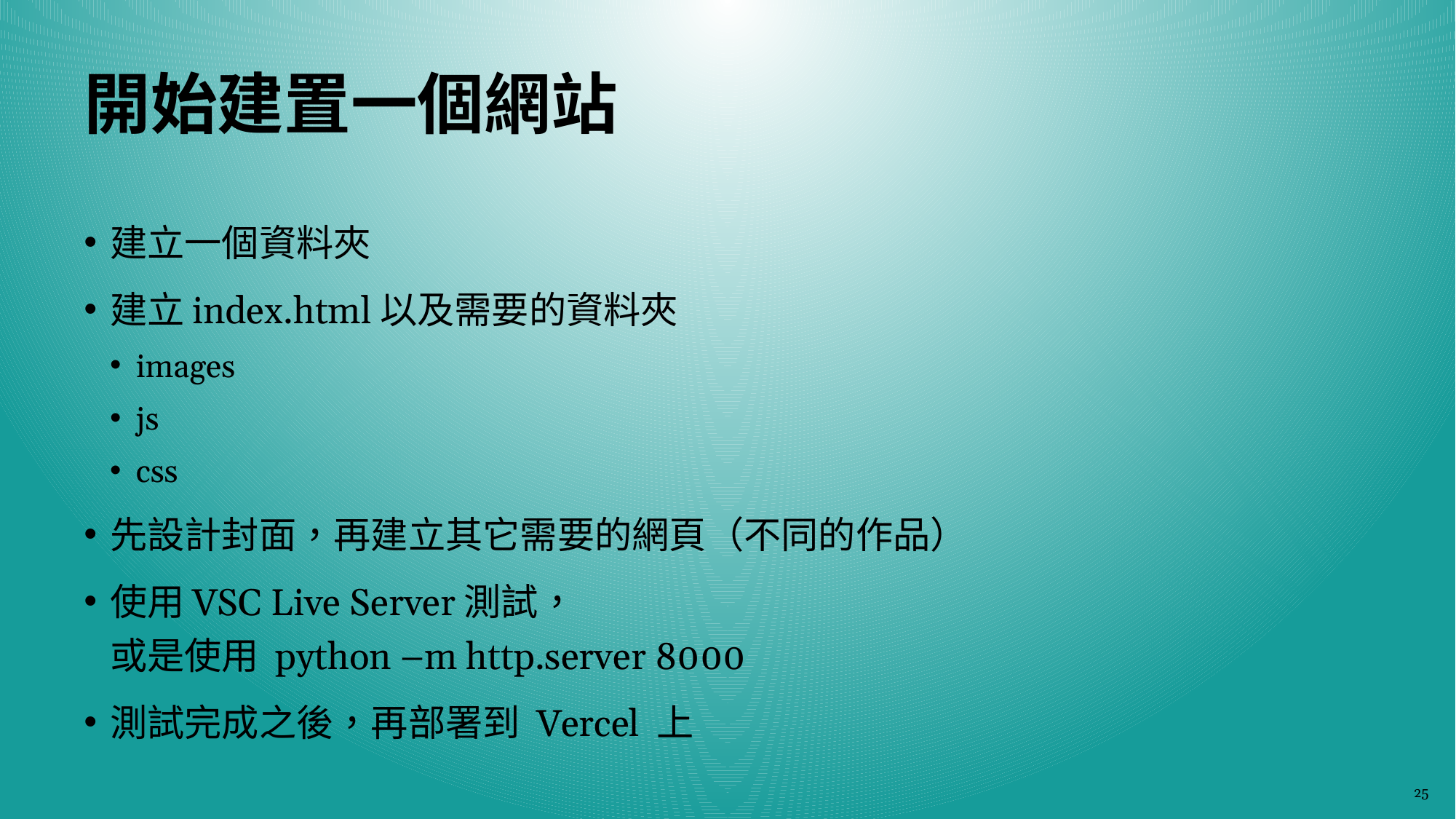

# 開始建置一個網站
建立一個資料夾
建立index.html以及需要的資料夾
images
js
css
先設計封面，再建立其它需要的網頁（不同的作品）
使用VSC Live Server測試，
或是使用 python –m http.server 8000
測試完成之後，再部署到 Vercel 上
25